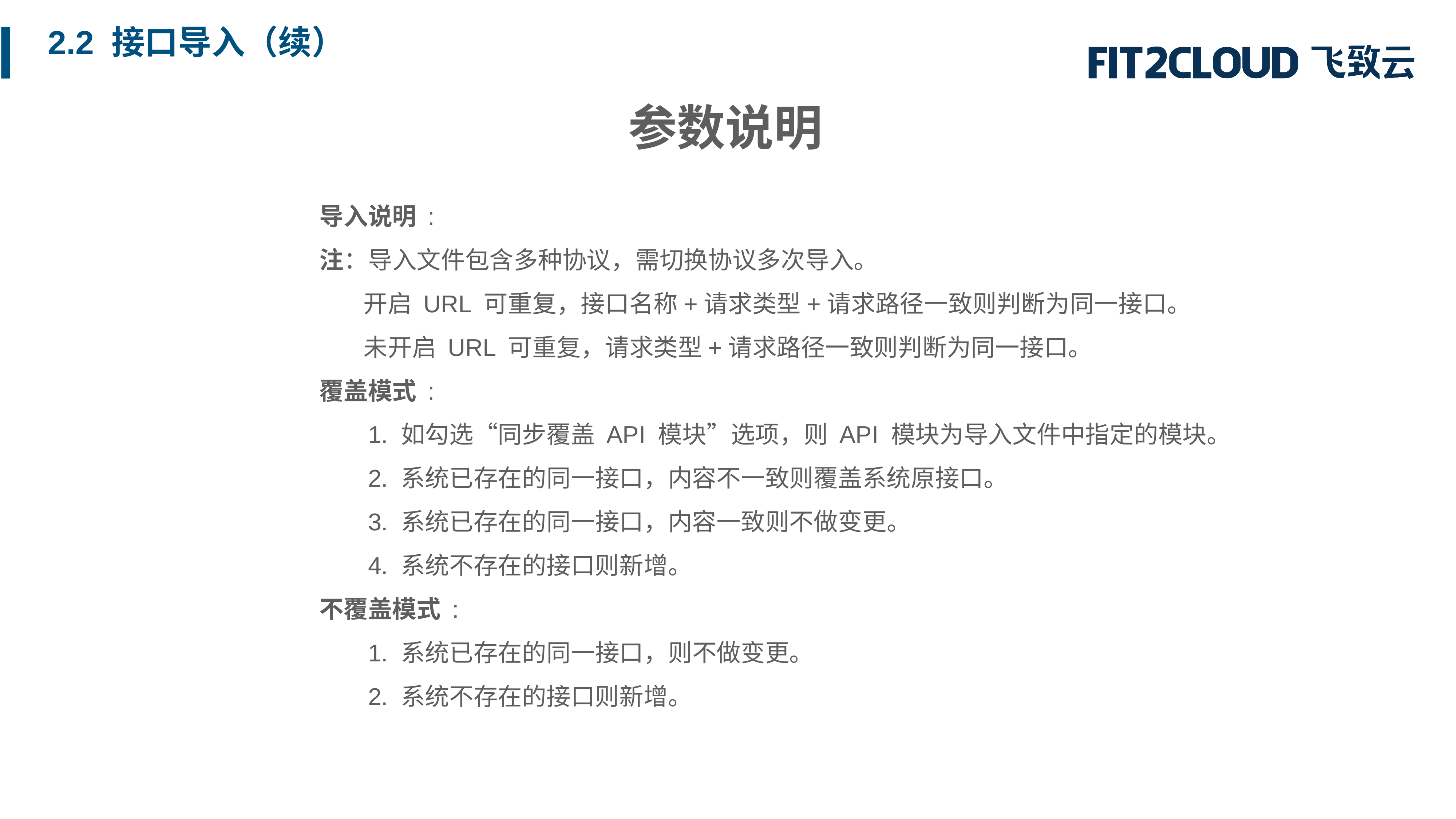

2.2 接口导入（续）

参数说明
导入说明 :
注：导入文件包含多种协议，需切换协议多次导入。
       开启 URL 可重复，接口名称+请求类型+请求路径一致则判断为同一接口。
       未开启 URL 可重复，请求类型+请求路径一致则判断为同一接口。
覆盖模式 :
1. 如勾选“同步覆盖 API 模块”选项，则 API 模块为导入文件中指定的模块。
2. 系统已存在的同一接口，内容不一致则覆盖系统原接口。
3. 系统已存在的同一接口，内容一致则不做变更。
4. 系统不存在的接口则新增。
不覆盖模式 :
1. 系统已存在的同一接口，则不做变更。
2. 系统不存在的接口则新增。